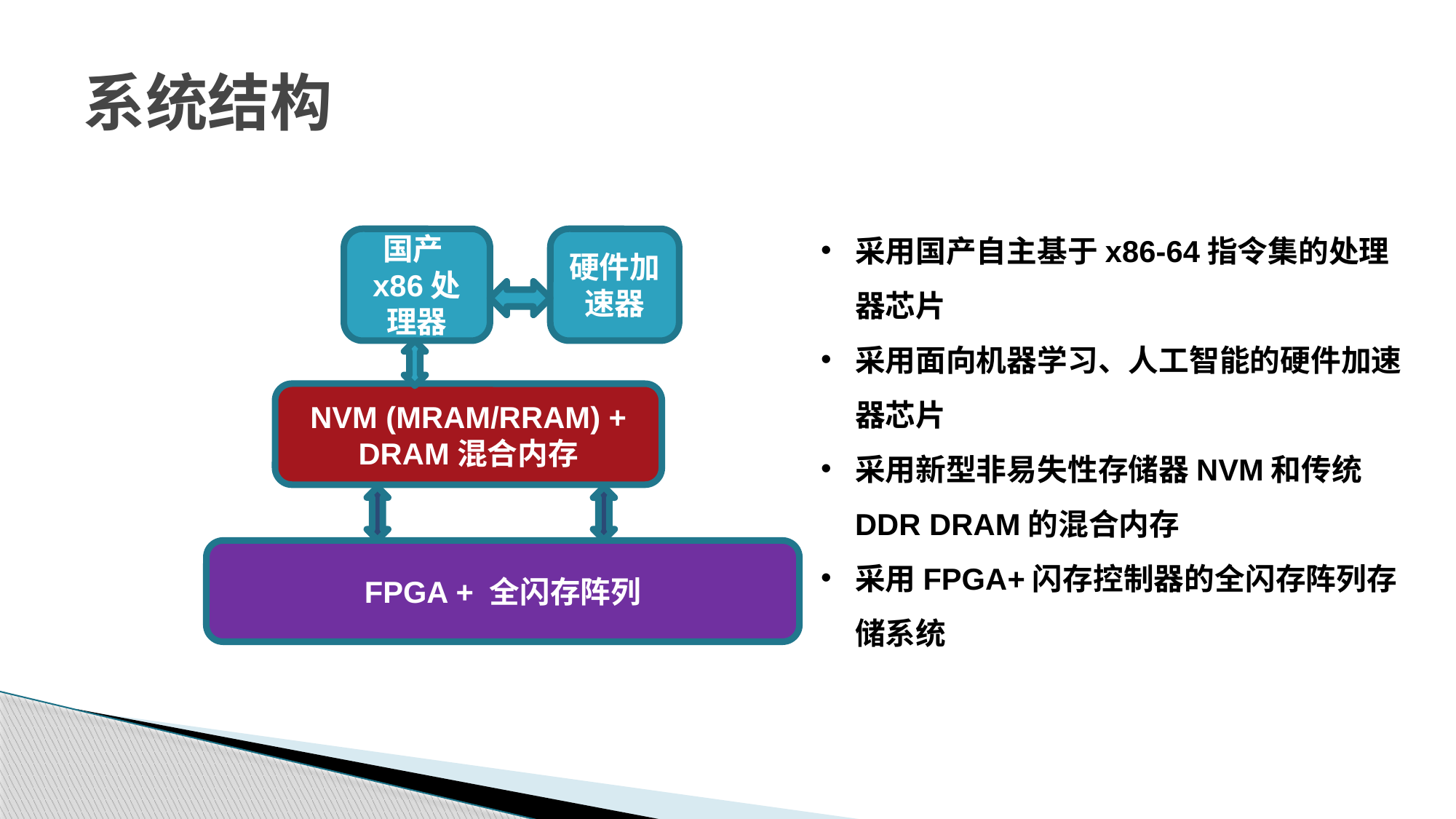

# 系统结构
采用国产自主基于x86-64指令集的处理器芯片
采用面向机器学习、人工智能的硬件加速器芯片
采用新型非易失性存储器NVM和传统DDR DRAM的混合内存
采用FPGA+闪存控制器的全闪存阵列存储系统
国产x86处理器
硬件加速器

NVM (MRAM/RRAM) + DRAM混合内存

FPGA + 全闪存阵列